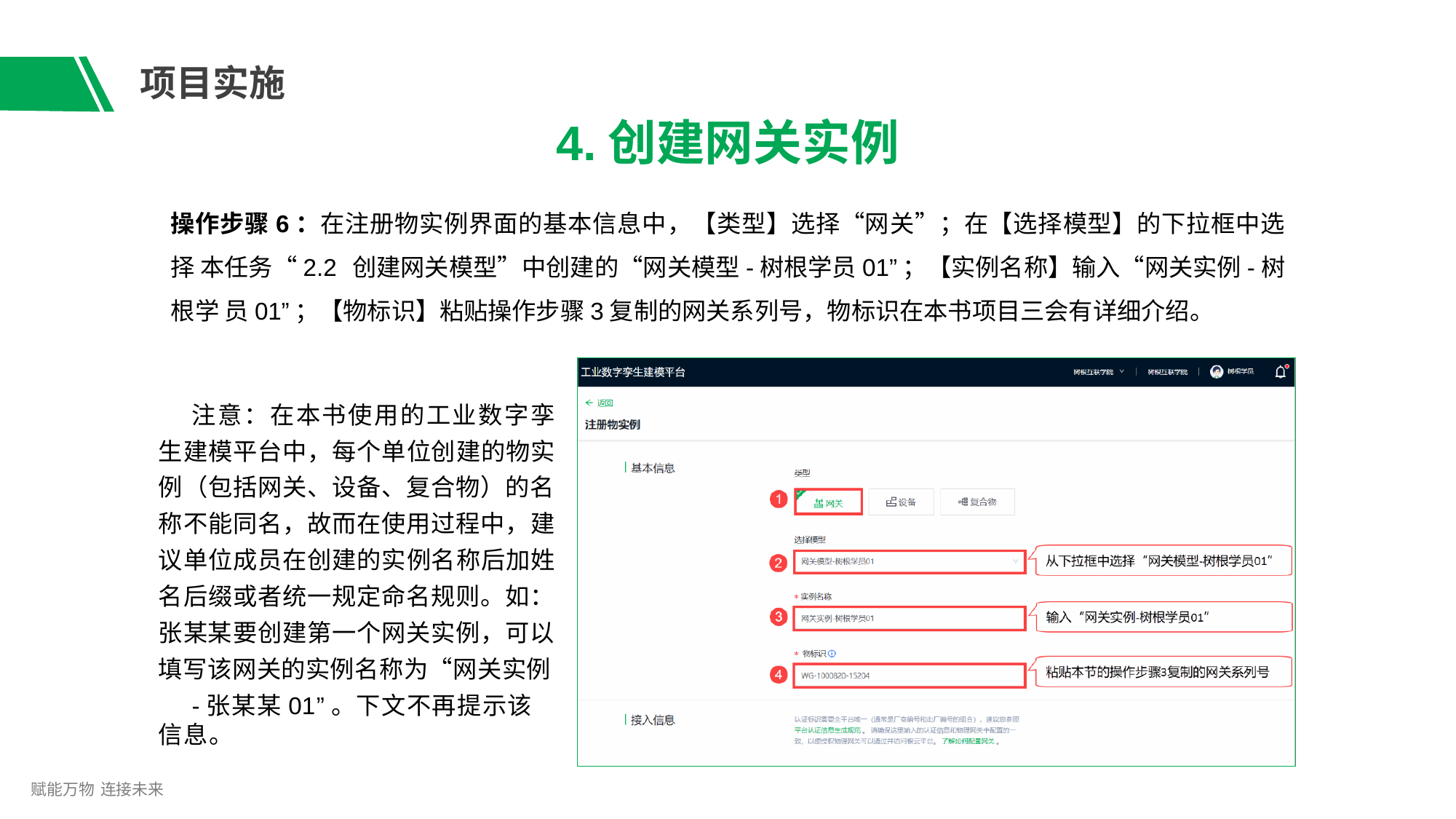

# 项目实施
4.创建网关实例
操作步骤6：在注册物实例界面的基本信息中，【类型】选择“网关”；在【选择模型】的下拉框中选择 本任务“2.2 创建网关模型”中创建的“网关模型-树根学员01”；【实例名称】输入“网关实例-树根学 员01”；【物标识】粘贴操作步骤3复制的网关系列号，物标识在本书项目三会有详细介绍。

注意：在本书使用的工业数字孪 生建模平台中，每个单位创建的物实 例（包括网关、设备、复合物）的名 称不能同名，故而在使用过程中，建 议单位成员在创建的实例名称后加姓 名后缀或者统一规定命名规则。如： 张某某要创建第一个网关实例，可以 填写该网关的实例名称为“网关实例
-张某某01”。下文不再提示该信息。
赋能万物 连接未来